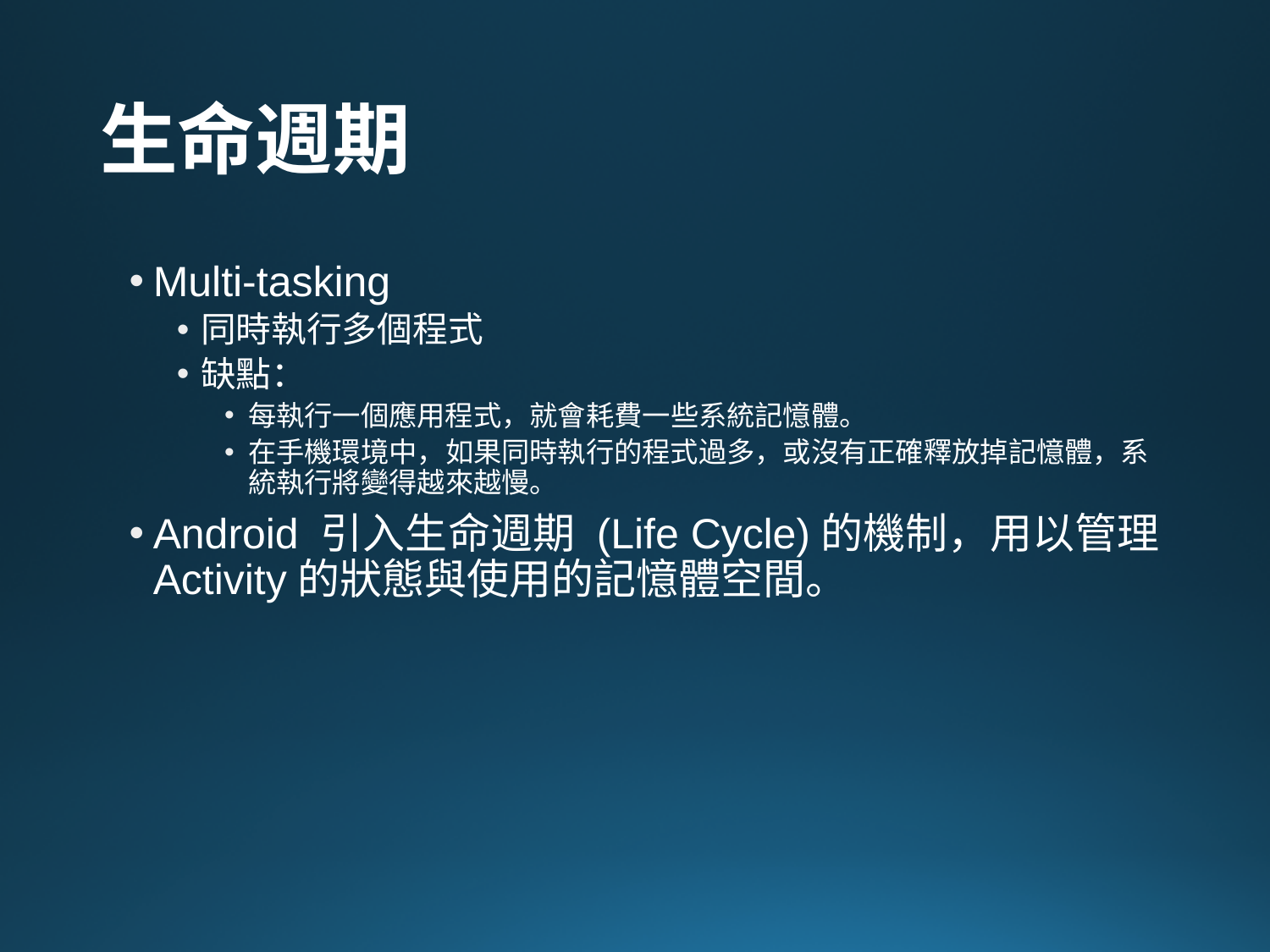

# 生命週期
Multi-tasking
同時執行多個程式
缺點：
每執行一個應用程式，就會耗費一些系統記憶體。
在手機環境中，如果同時執行的程式過多，或沒有正確釋放掉記憶體，系統執行將變得越來越慢。
Android 引入生命週期 (Life Cycle)的機制，用以管理Activity的狀態與使用的記憶體空間。